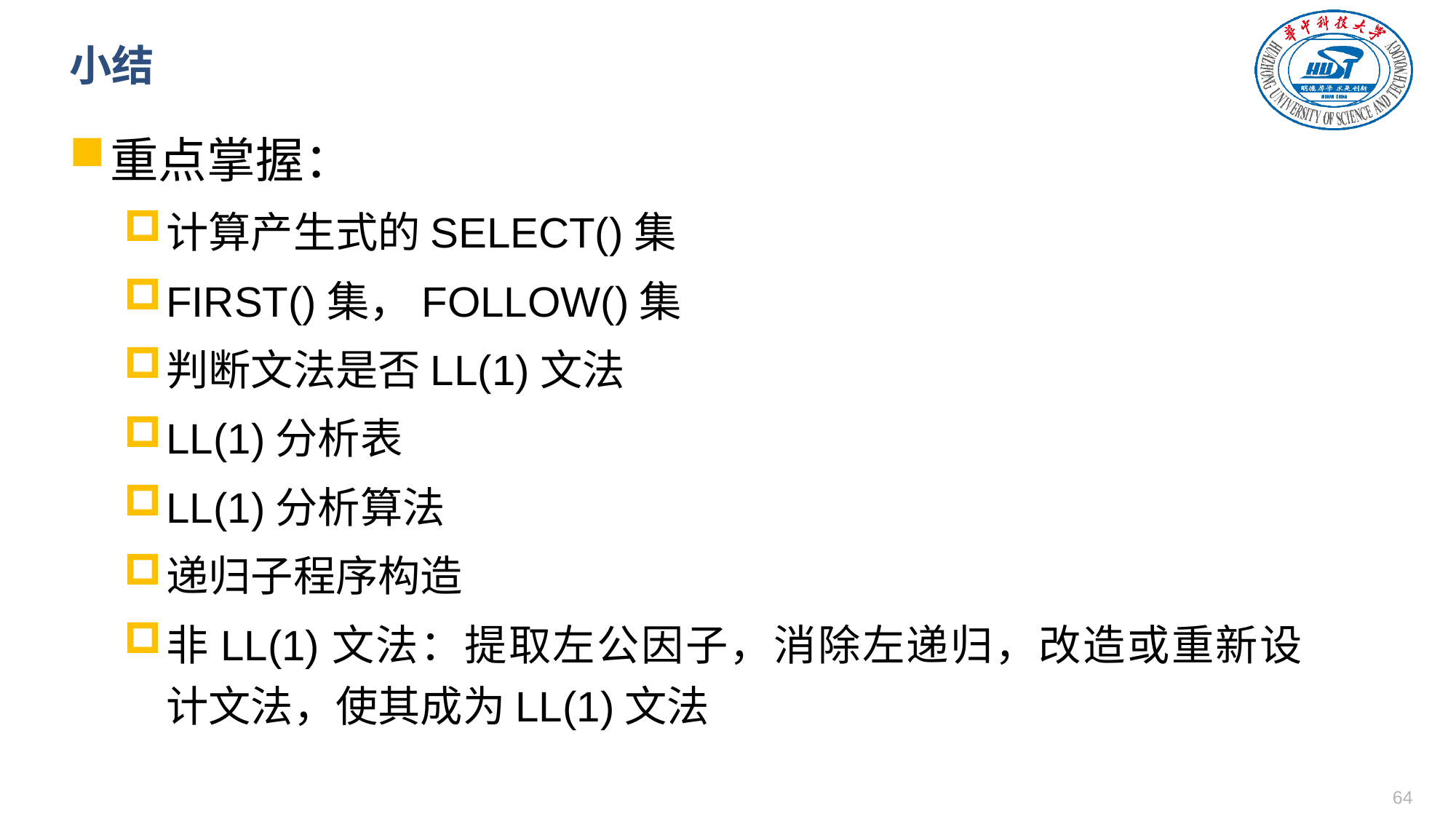

# 小结
重点掌握：
计算产生式的SELECT()集
FIRST()集，FOLLOW()集
判断文法是否LL(1)文法
LL(1)分析表
LL(1)分析算法
递归子程序构造
非LL(1)文法：提取左公因子，消除左递归，改造或重新设计文法，使其成为LL(1)文法

64